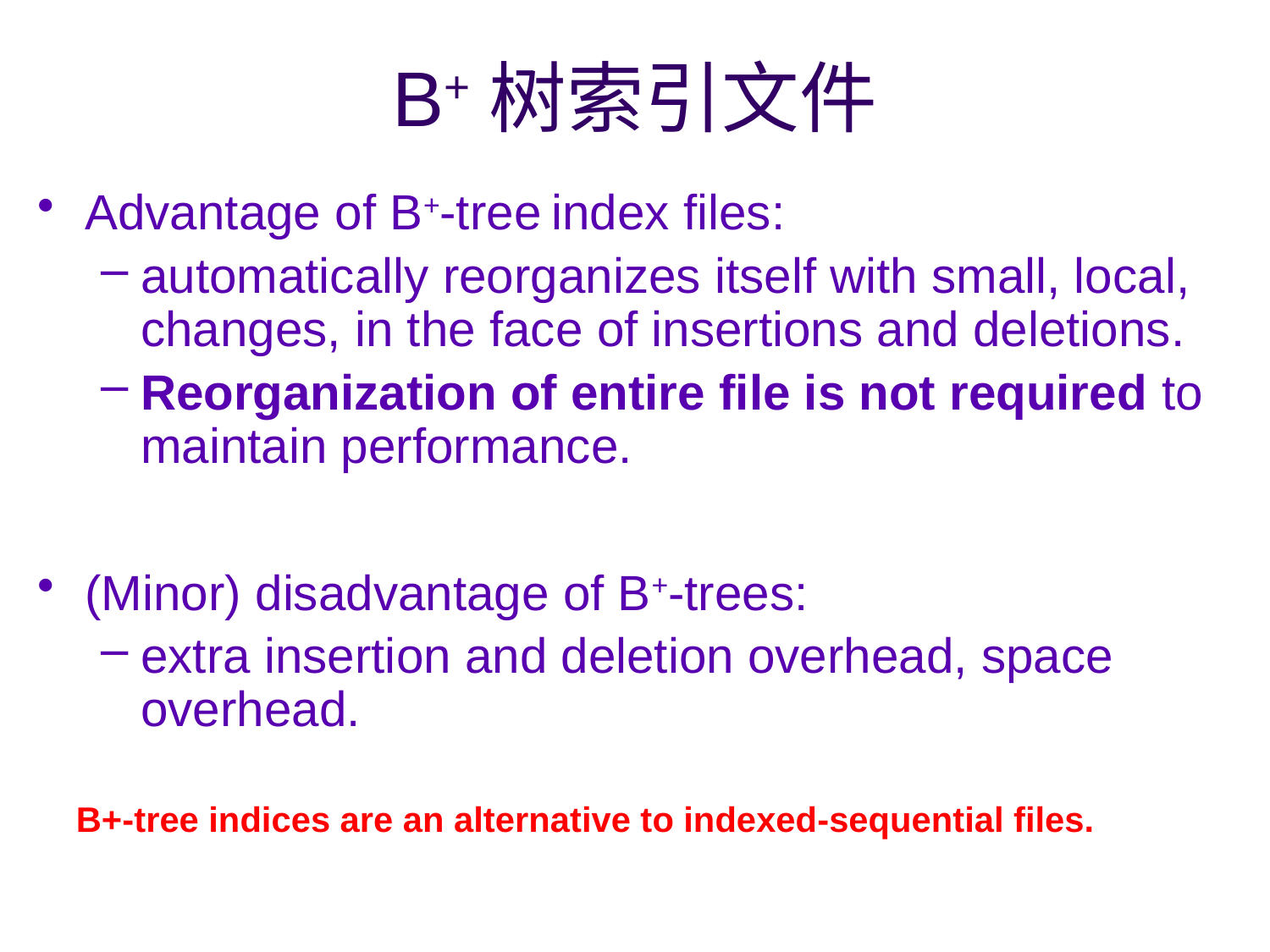

# B+树索引文件
Advantage of B+-tree index files:
automatically reorganizes itself with small, local, changes, in the face of insertions and deletions.
Reorganization of entire file is not required to maintain performance.

(Minor) disadvantage of B+-trees:
extra insertion and deletion overhead, space overhead.
B+-tree indices are an alternative to indexed-sequential files.